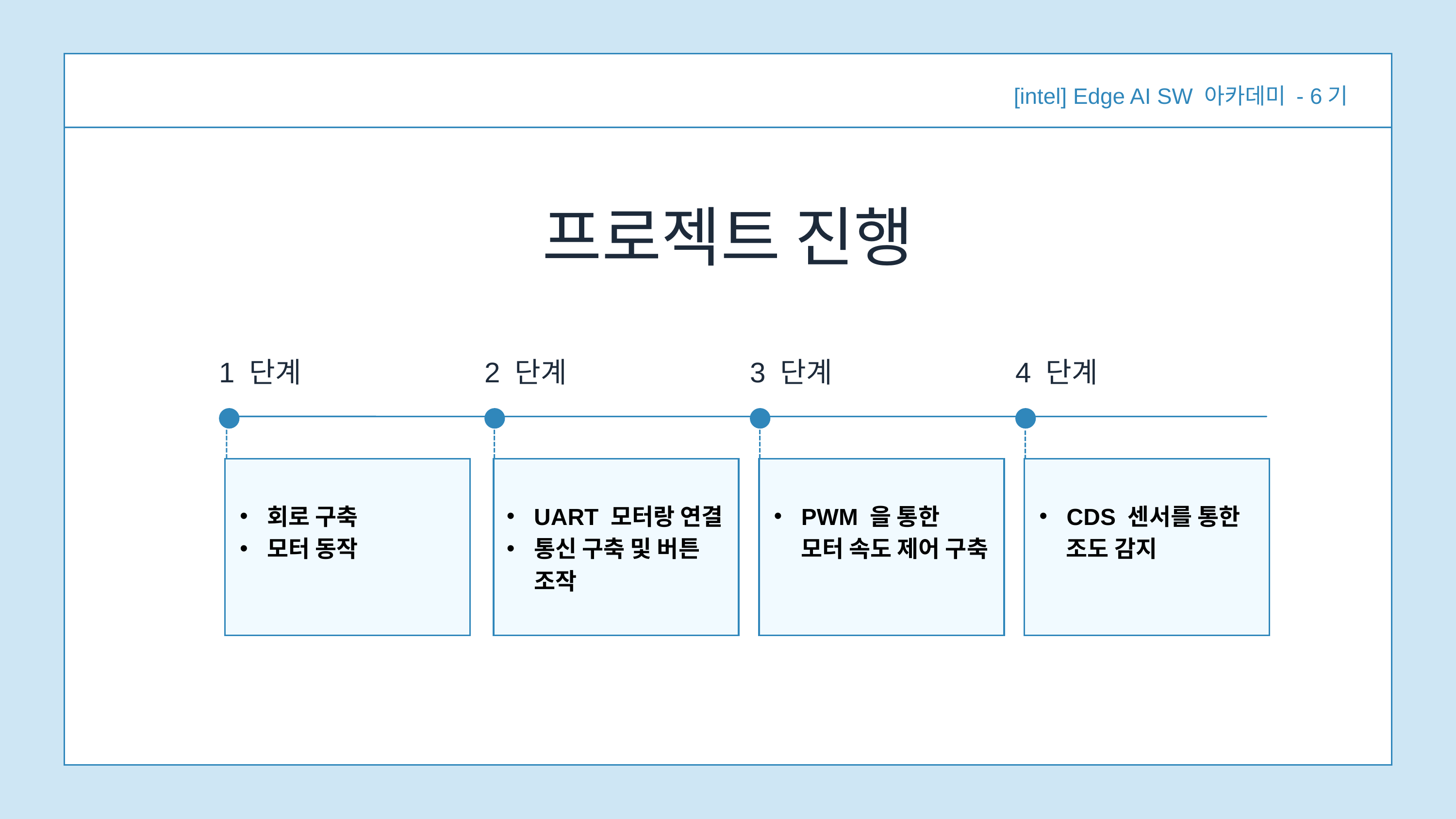

[intel] Edge AI SW 아카데미 - 6기

프로젝트 진행
1 단계
2 단계
3 단계
4 단계

회로 구축
모터 동작
UART 모터랑 연결
통신 구축 및 버튼 조작
PWM 을 통한
    모터 속도 제어 구축
CDS 센서를 통한
    조도 감지